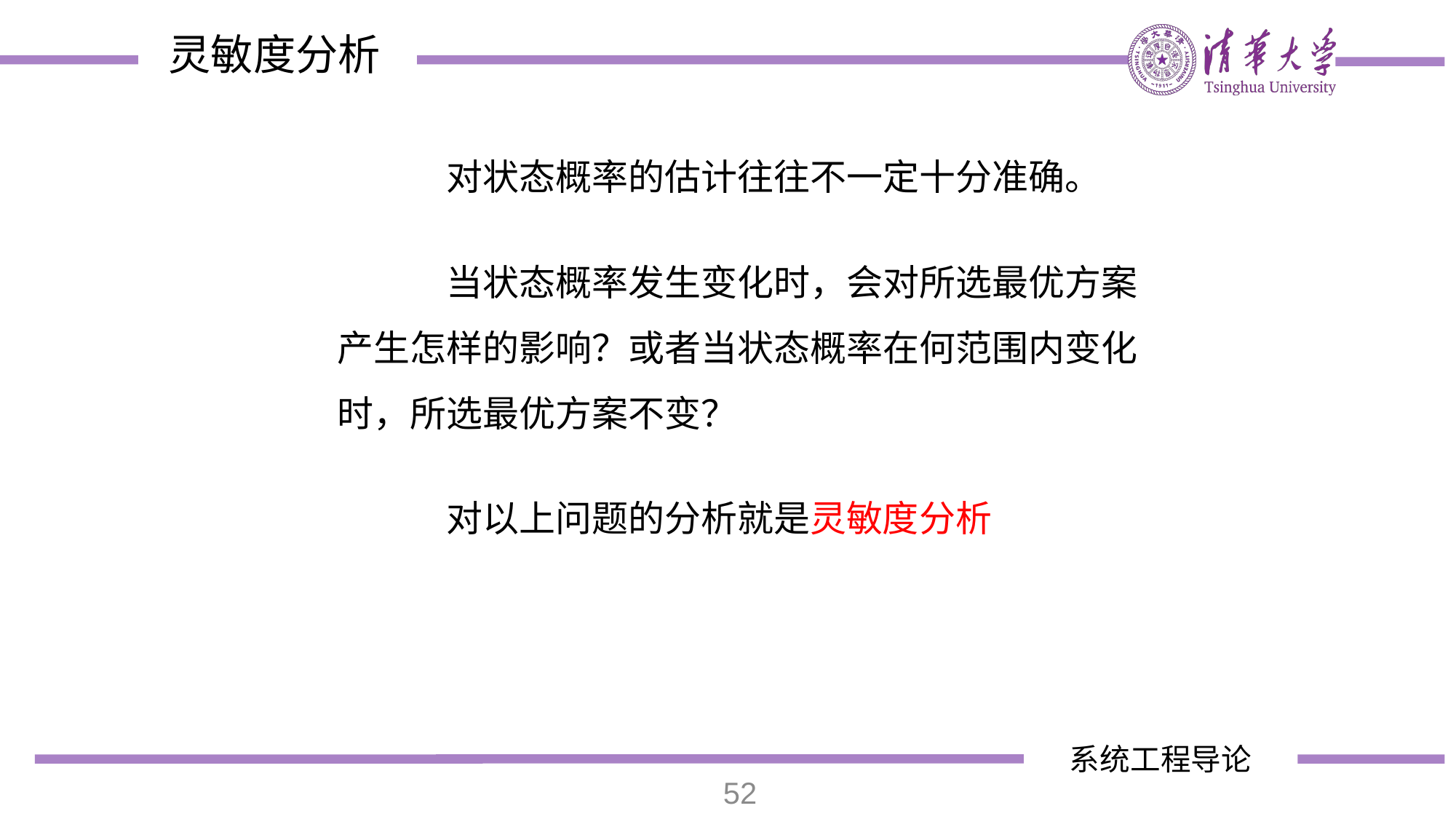

灵敏度分析
	对状态概率的估计往往不一定十分准确。
	当状态概率发生变化时，会对所选最优方案产生怎样的影响？或者当状态概率在何范围内变化时，所选最优方案不变？
	对以上问题的分析就是灵敏度分析